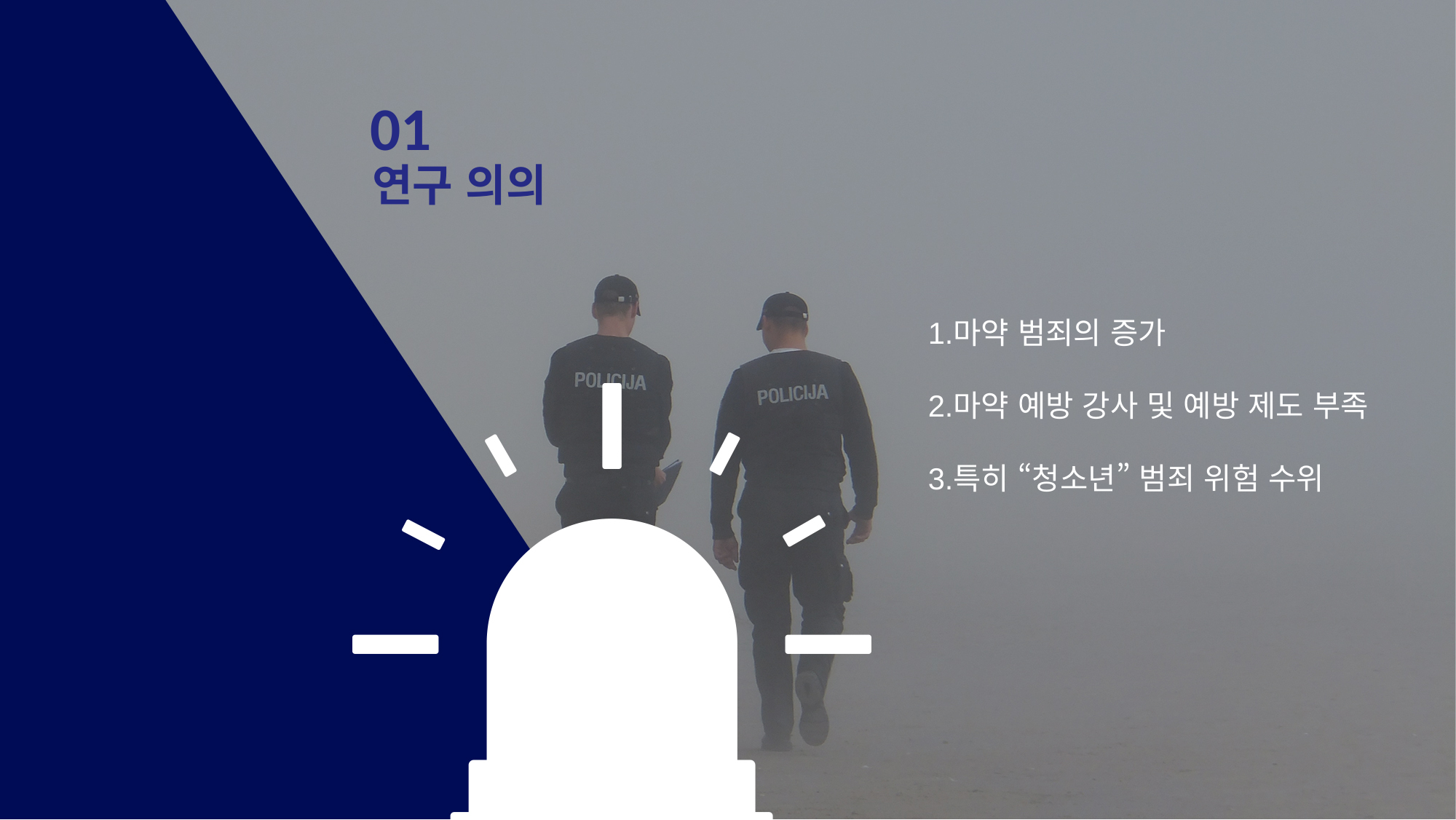

01
연구 의의
마약 범죄의 증가
마약 예방 강사 및 예방 제도 부족
특히 “청소년” 범죄 위험 수위